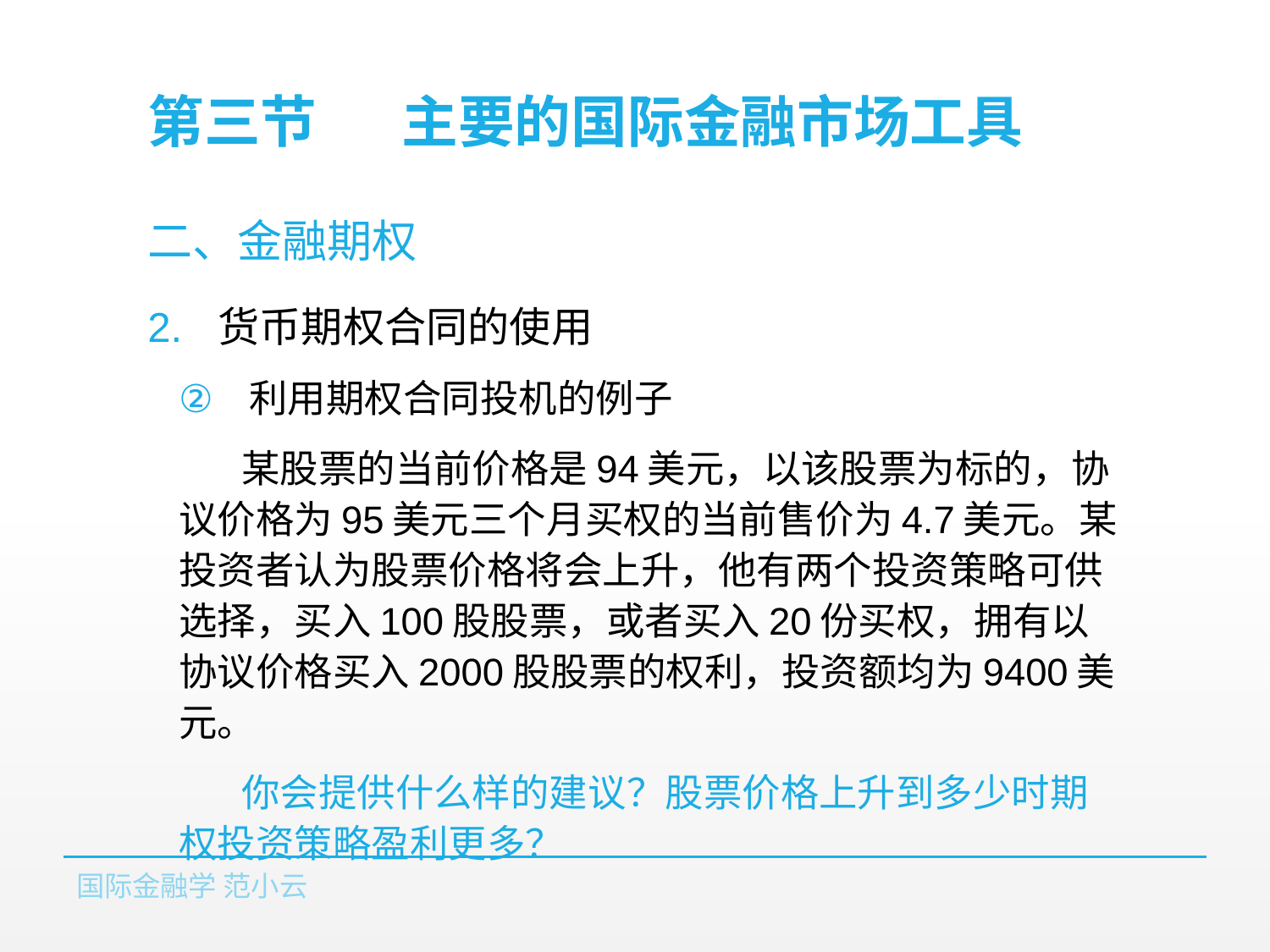

# 第三节	主要的国际金融市场工具
二、金融期权
货币期权合同的使用
利用期权合同投机的例子
某股票的当前价格是94美元，以该股票为标的，协议价格为95美元三个月买权的当前售价为4.7美元。某投资者认为股票价格将会上升，他有两个投资策略可供选择，买入100股股票，或者买入20份买权，拥有以协议价格买入2000股股票的权利，投资额均为9400美元。
你会提供什么样的建议？股票价格上升到多少时期权投资策略盈利更多？
国际金融学 范小云